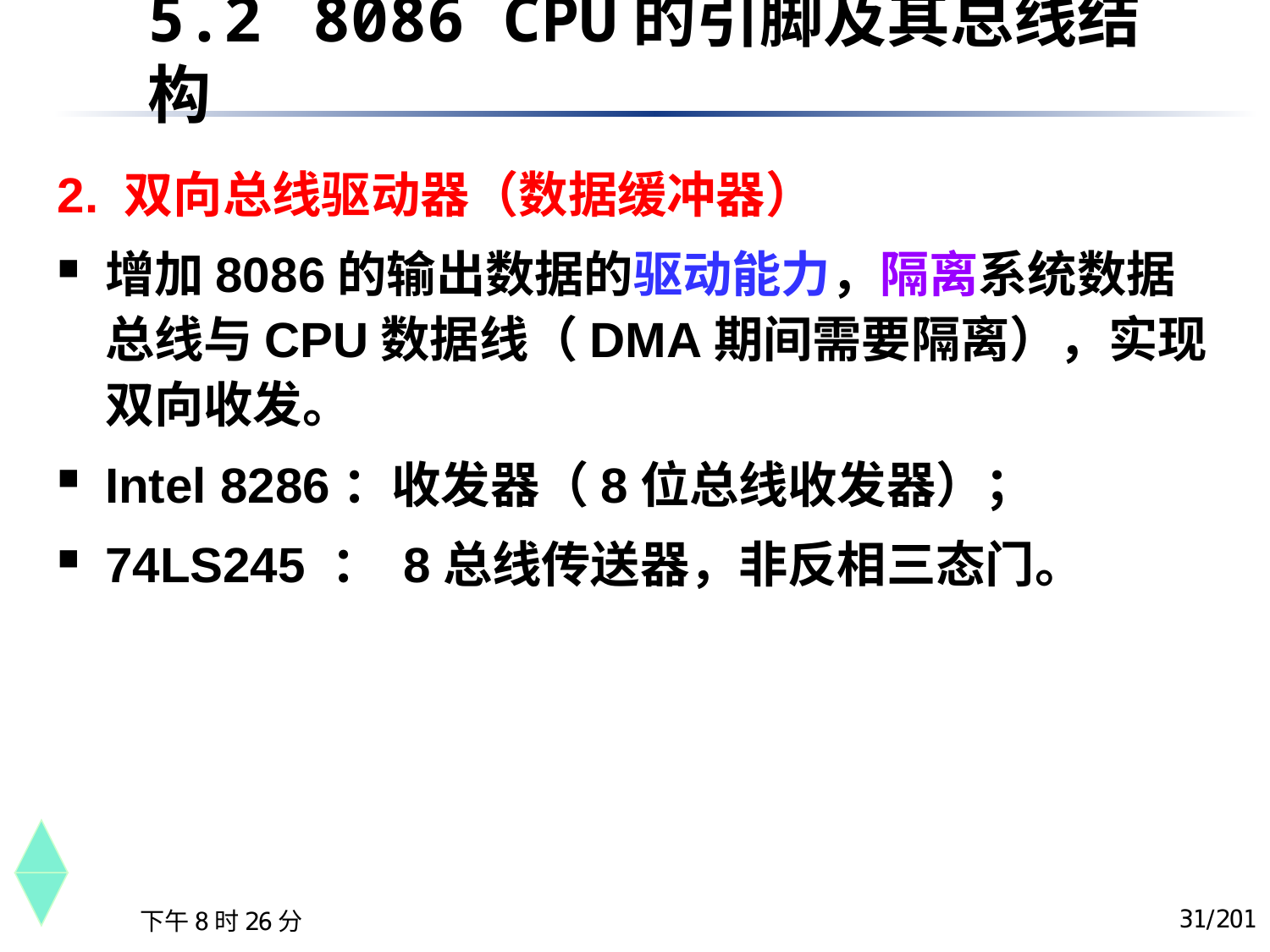

5.2	 8086 CPU的引脚及其总线结构
2. 双向总线驱动器（数据缓冲器）
增加8086的输出数据的驱动能力，隔离系统数据总线与CPU数据线（DMA期间需要隔离），实现双向收发。
Intel 8286：收发器（8位总线收发器）；
74LS245 ： 8总线传送器，非反相三态门。
31/201
下午8时26分